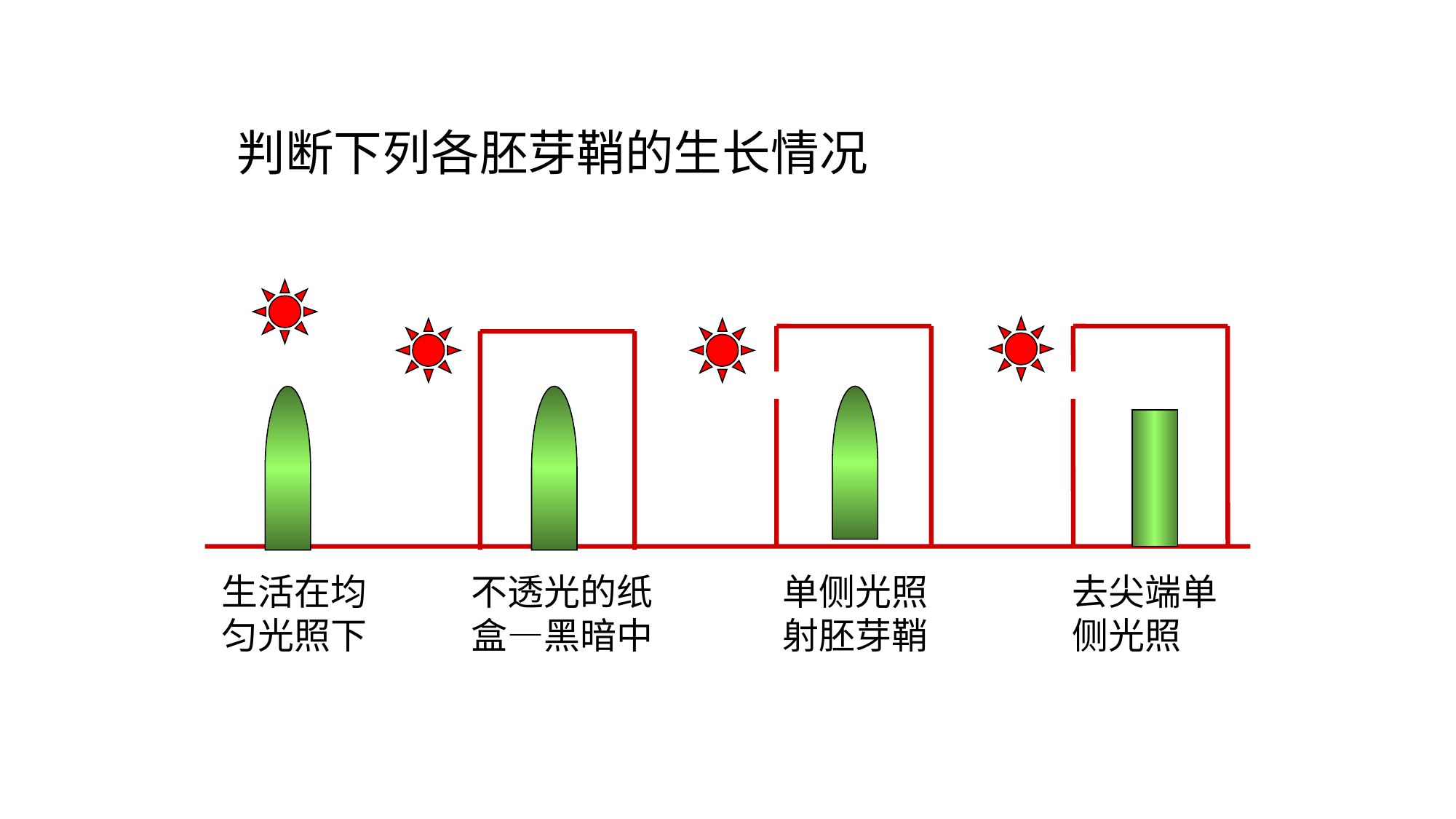

判断下列各胚芽鞘的生长情况

生活在均匀光照下
不透光的纸盒—黑暗中
单侧光照射胚芽鞘
去尖端单侧光照